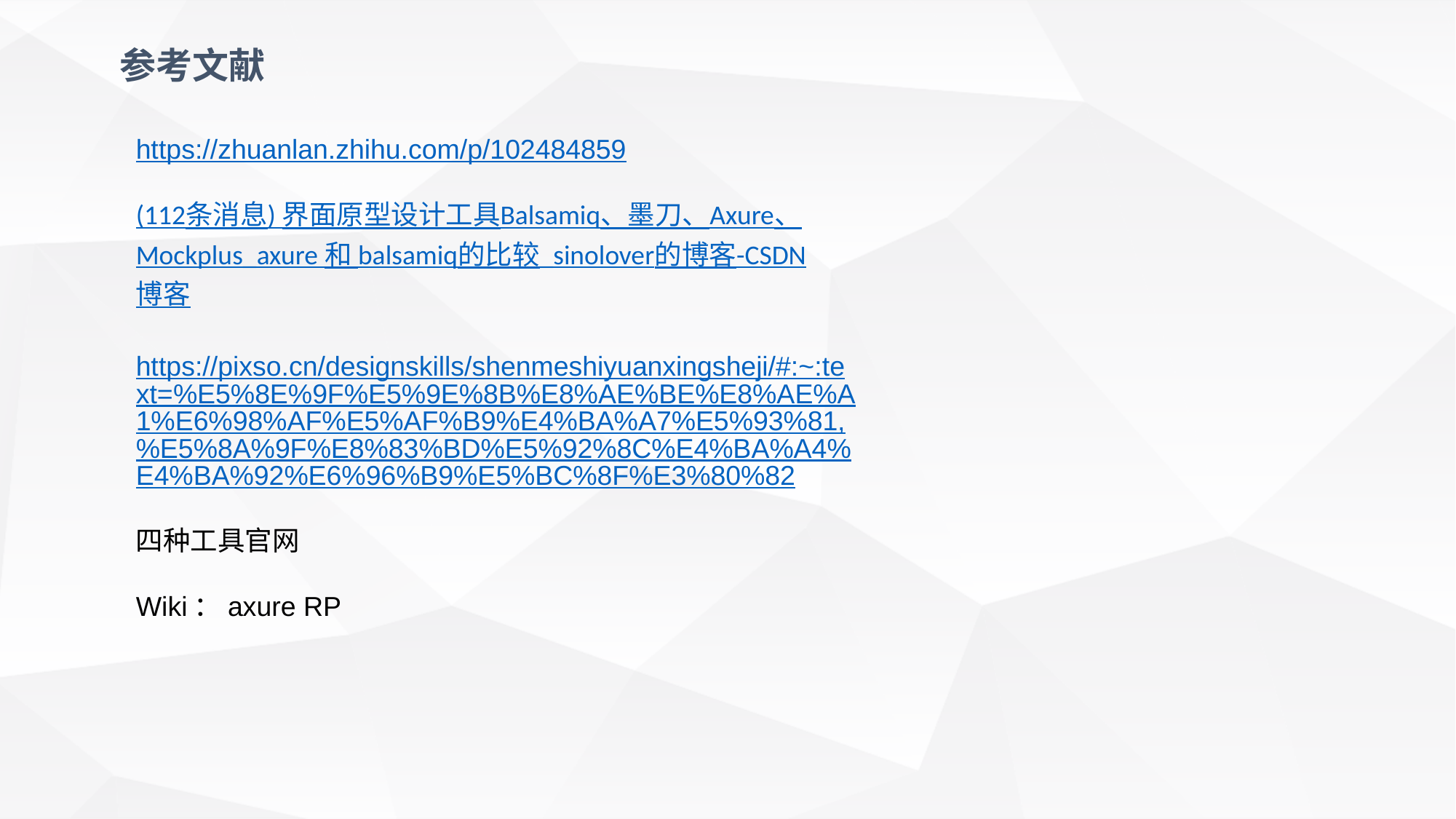

参考文献

https://zhuanlan.zhihu.com/p/102484859

(112条消息) 界面原型设计工具Balsamiq、墨刀、Axure、Mockplus_axure 和 balsamiq的比较_sinolover的博客-CSDN博客

https://pixso.cn/designskills/shenmeshiyuanxingsheji/#:~:text=%E5%8E%9F%E5%9E%8B%E8%AE%BE%E8%AE%A1%E6%98%AF%E5%AF%B9%E4%BA%A7%E5%93%81,%E5%8A%9F%E8%83%BD%E5%92%8C%E4%BA%A4%E4%BA%92%E6%96%B9%E5%BC%8F%E3%80%82

四种工具官网

Wiki：axure RP